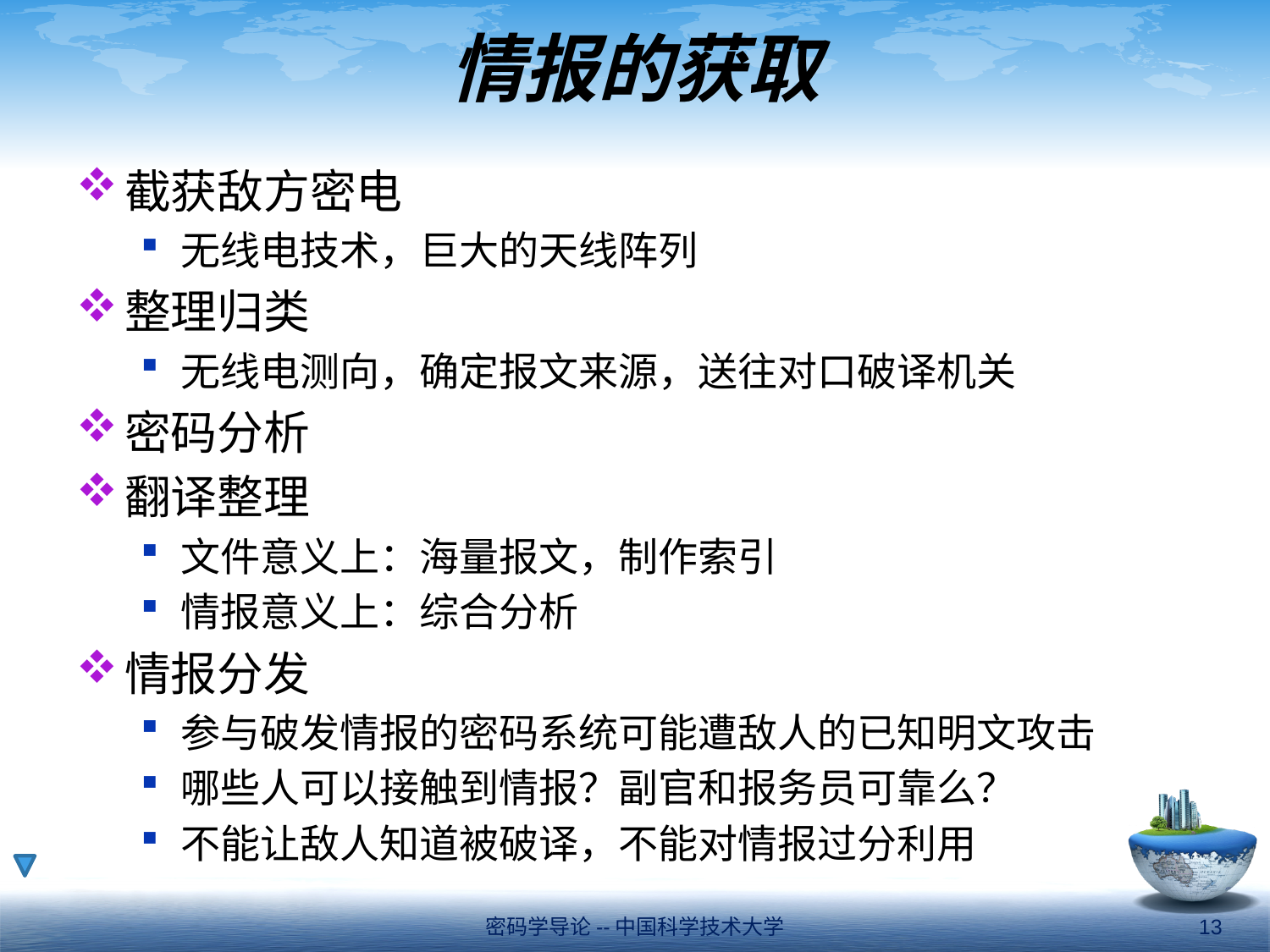

# 情报的获取
截获敌方密电
无线电技术，巨大的天线阵列
整理归类
无线电测向，确定报文来源，送往对口破译机关
密码分析
翻译整理
文件意义上：海量报文，制作索引
情报意义上：综合分析
情报分发
参与破发情报的密码系统可能遭敌人的已知明文攻击
哪些人可以接触到情报？副官和报务员可靠么？
不能让敌人知道被破译，不能对情报过分利用

密码学导论--中国科学技术大学
13